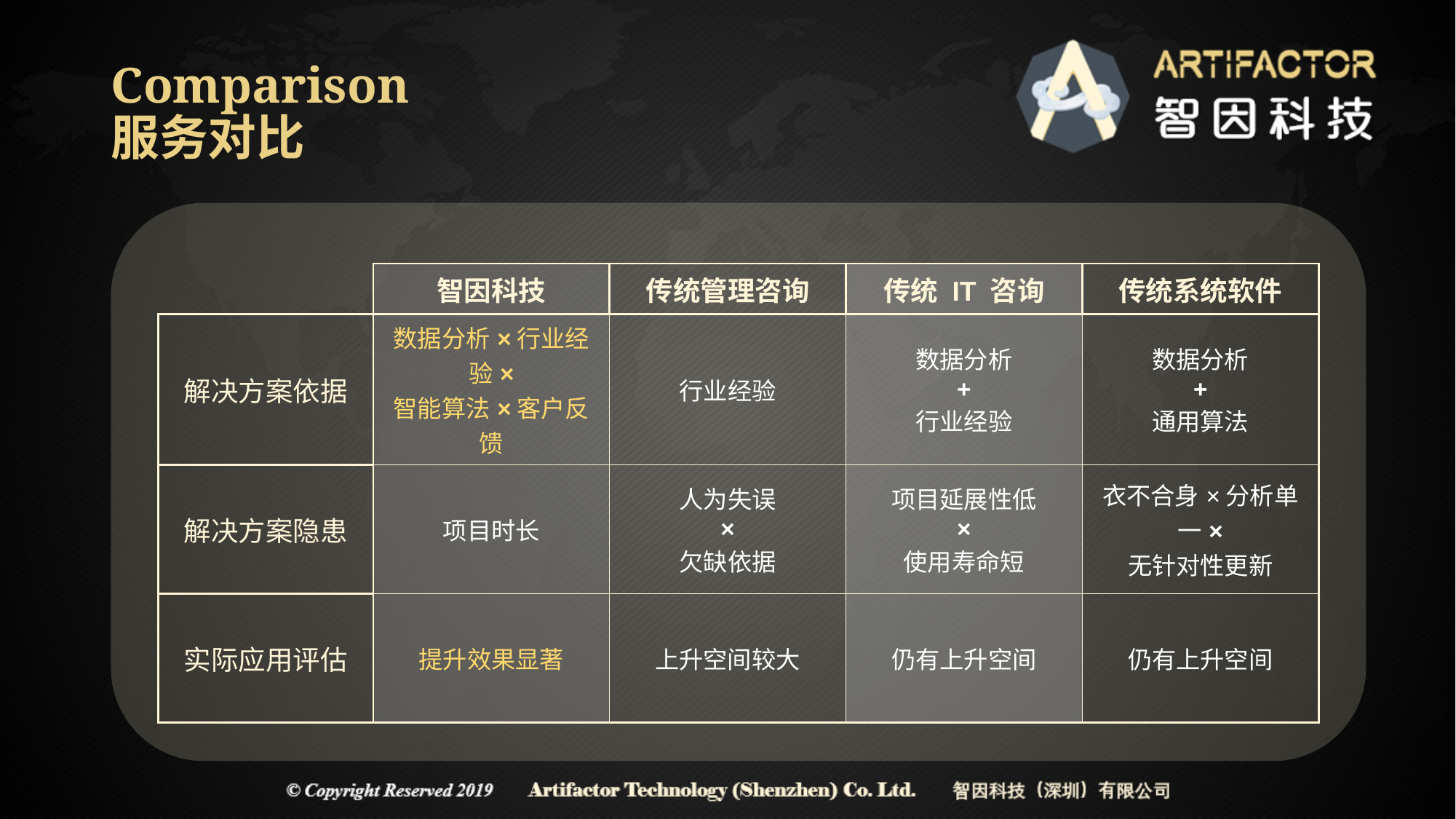

Comparison
服务对比

|  | 智因科技 | 传统管理咨询 | 传统 IT 咨询 | 传统系统软件 |
| --- | --- | --- | --- | --- |
| 解决方案依据 | 数据分析×行业经验× 智能算法×客户反馈 | 行业经验 | 数据分析 + 行业经验 | 数据分析 + 通用算法 |
| 解决方案隐患 | 项目时长 | 人为失误 × 欠缺依据 | 项目延展性低 × 使用寿命短 | 衣不合身×分析单一× 无针对性更新 |
| 实际应用评估 | 提升效果显著 | 上升空间较大 | 仍有上升空间 | 仍有上升空间 |